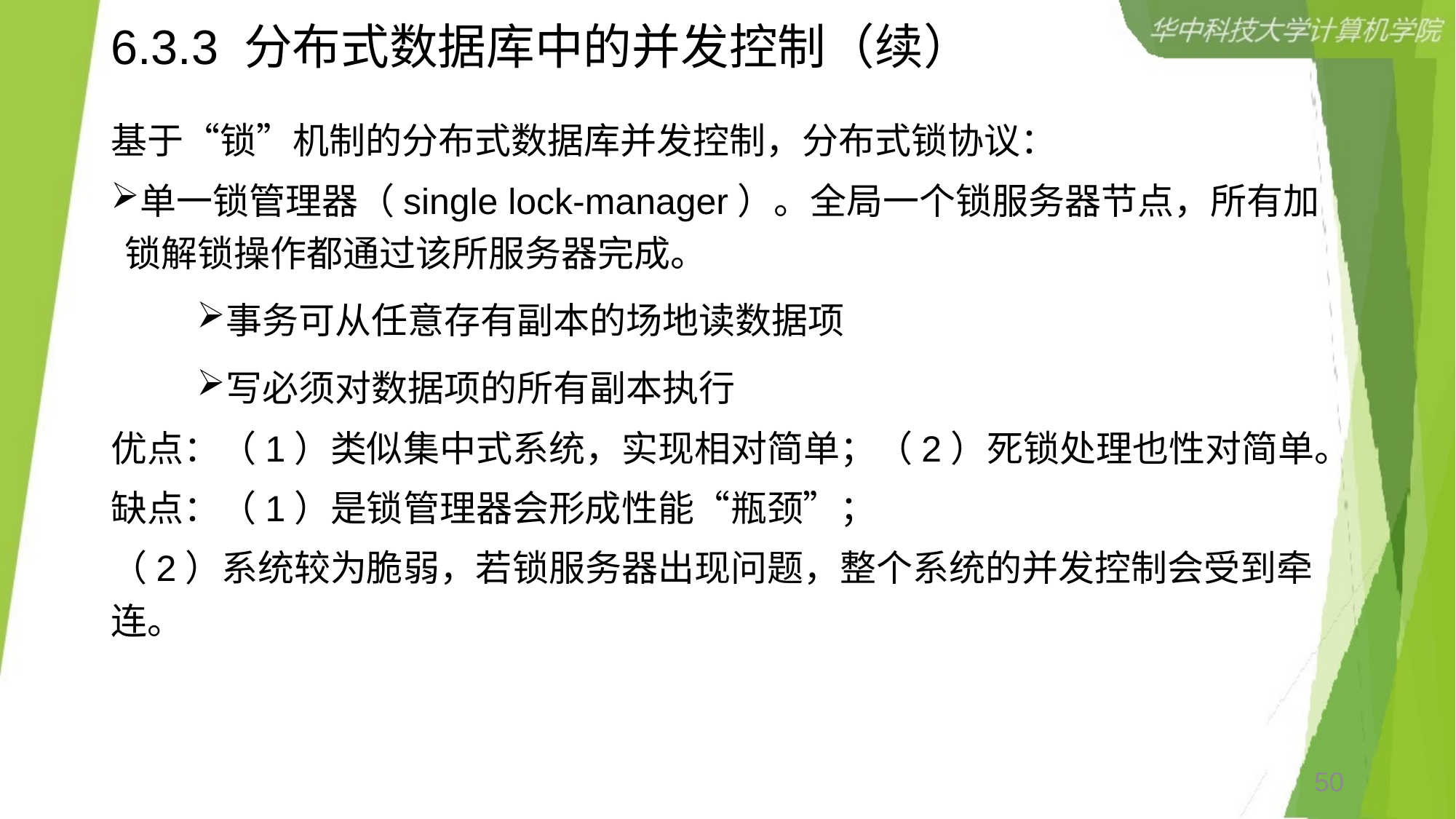

# 6.3.3 分布式数据库中的并发控制（续）
基于“锁”机制的分布式数据库并发控制，分布式锁协议：
单一锁管理器（single lock-manager）。全局一个锁服务器节点，所有加锁解锁操作都通过该所服务器完成。
事务可从任意存有副本的场地读数据项
写必须对数据项的所有副本执行
优点：（1）类似集中式系统，实现相对简单；（2）死锁处理也性对简单。
缺点：（1）是锁管理器会形成性能“瓶颈”；
（2）系统较为脆弱，若锁服务器出现问题，整个系统的并发控制会受到牵连。
50